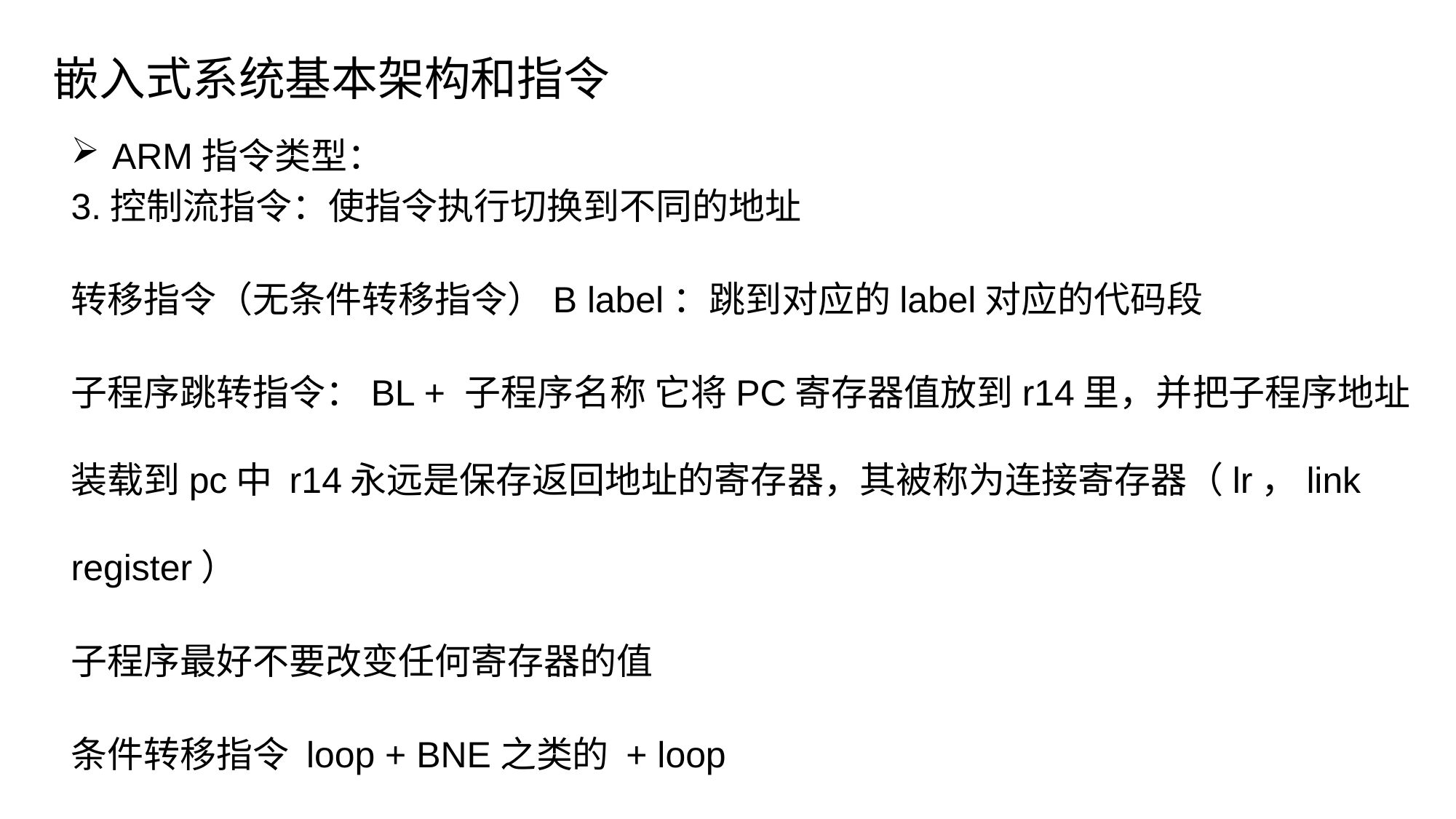

# 嵌入式系统基本架构和指令
ARM指令类型：
3.控制流指令：使指令执行切换到不同的地址
转移指令（无条件转移指令）B label：跳到对应的label对应的代码段
子程序跳转指令：BL + 子程序名称 它将PC寄存器值放到r14里，并把子程序地址装载到pc中 r14永远是保存返回地址的寄存器，其被称为连接寄存器（lr，link register）
子程序最好不要改变任何寄存器的值
条件转移指令 loop + BNE之类的 + loop

13